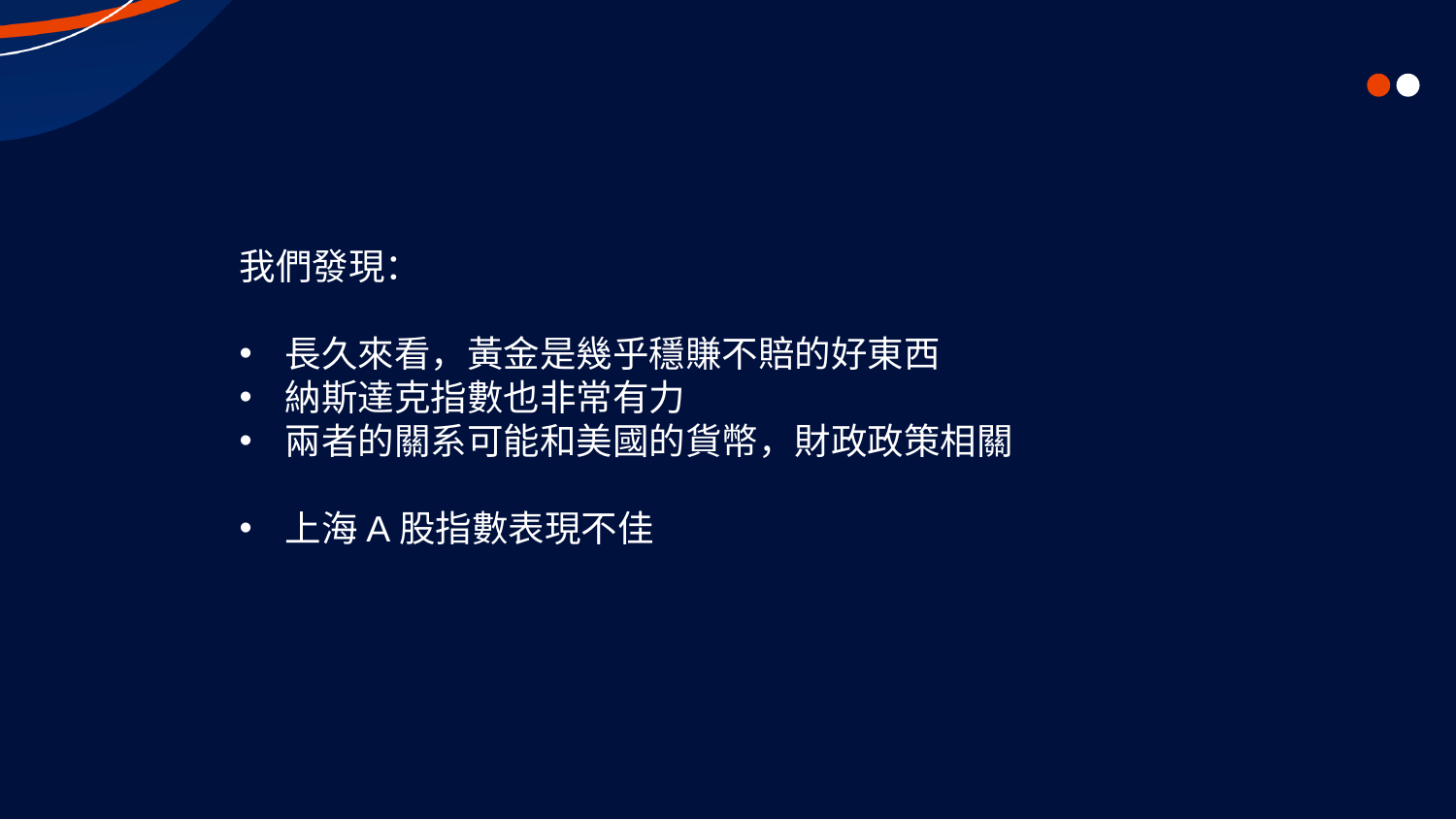

我們發現：

長久來看，黃金是幾乎穩賺不賠的好東西
納斯達克指數也非常有力
兩者的關系可能和美國的貨幣，財政政策相關

上海A股指數表現不佳
13